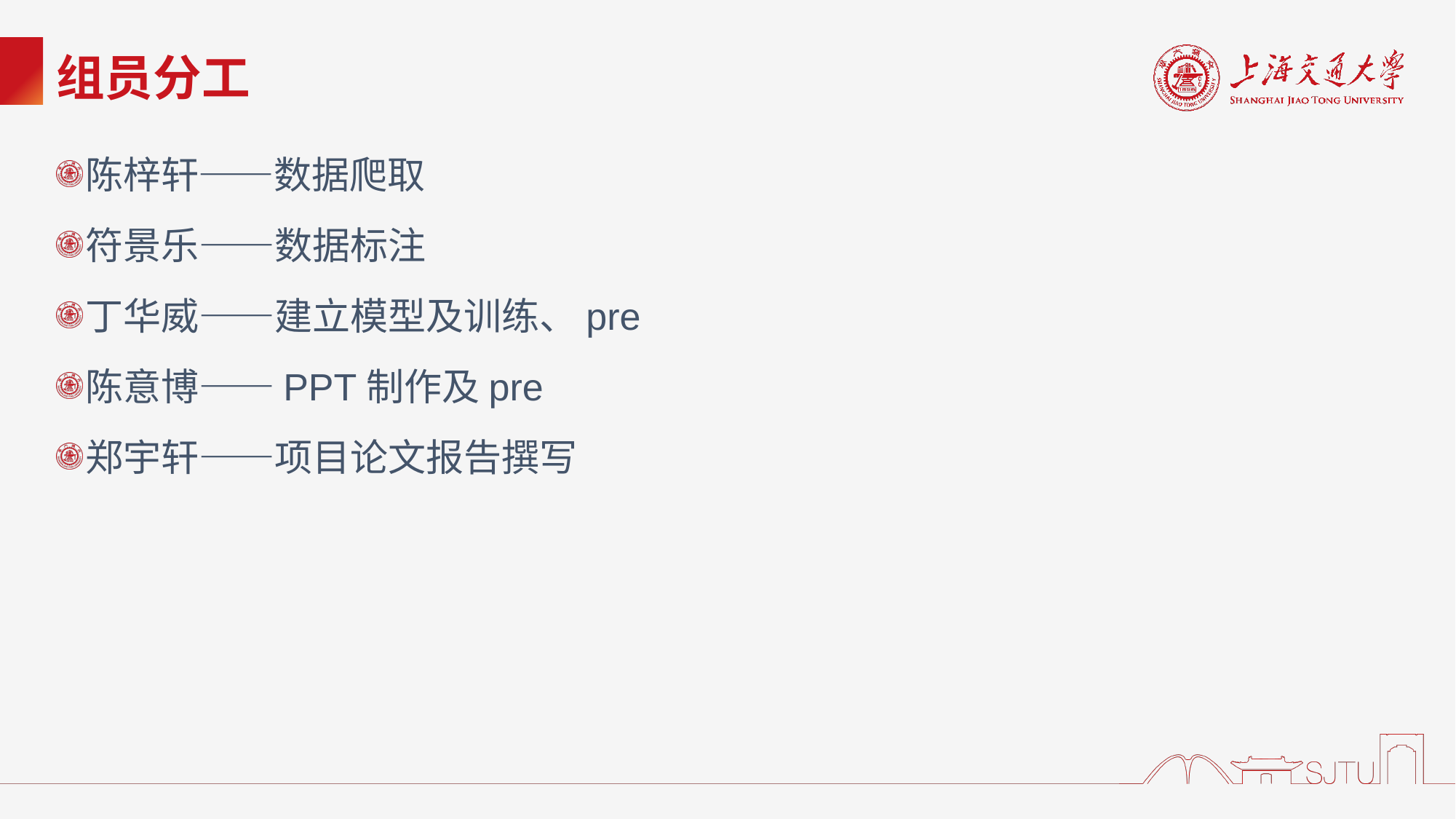

# 组员分工
陈梓轩——数据爬取
符景乐——数据标注
丁华威——建立模型及训练、pre
陈意博——PPT制作及pre
郑宇轩——项目论文报告撰写